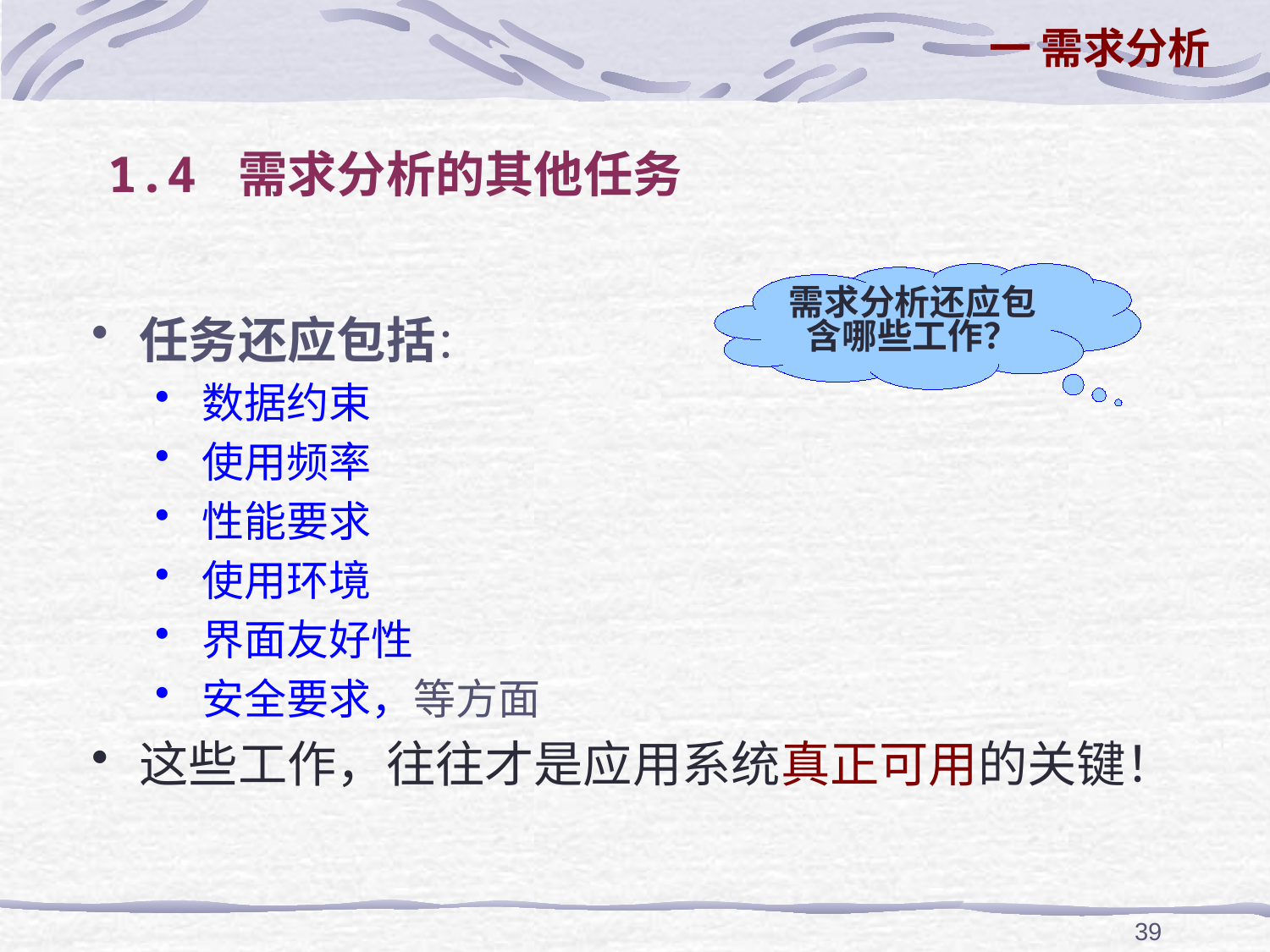

一 需求分析
# 1.4 需求分析的其他任务
需求分析还应包含哪些工作？
任务还应包括：
数据约束
使用频率
性能要求
使用环境
界面友好性
安全要求，等方面
这些工作，往往才是应用系统真正可用的关键！
39